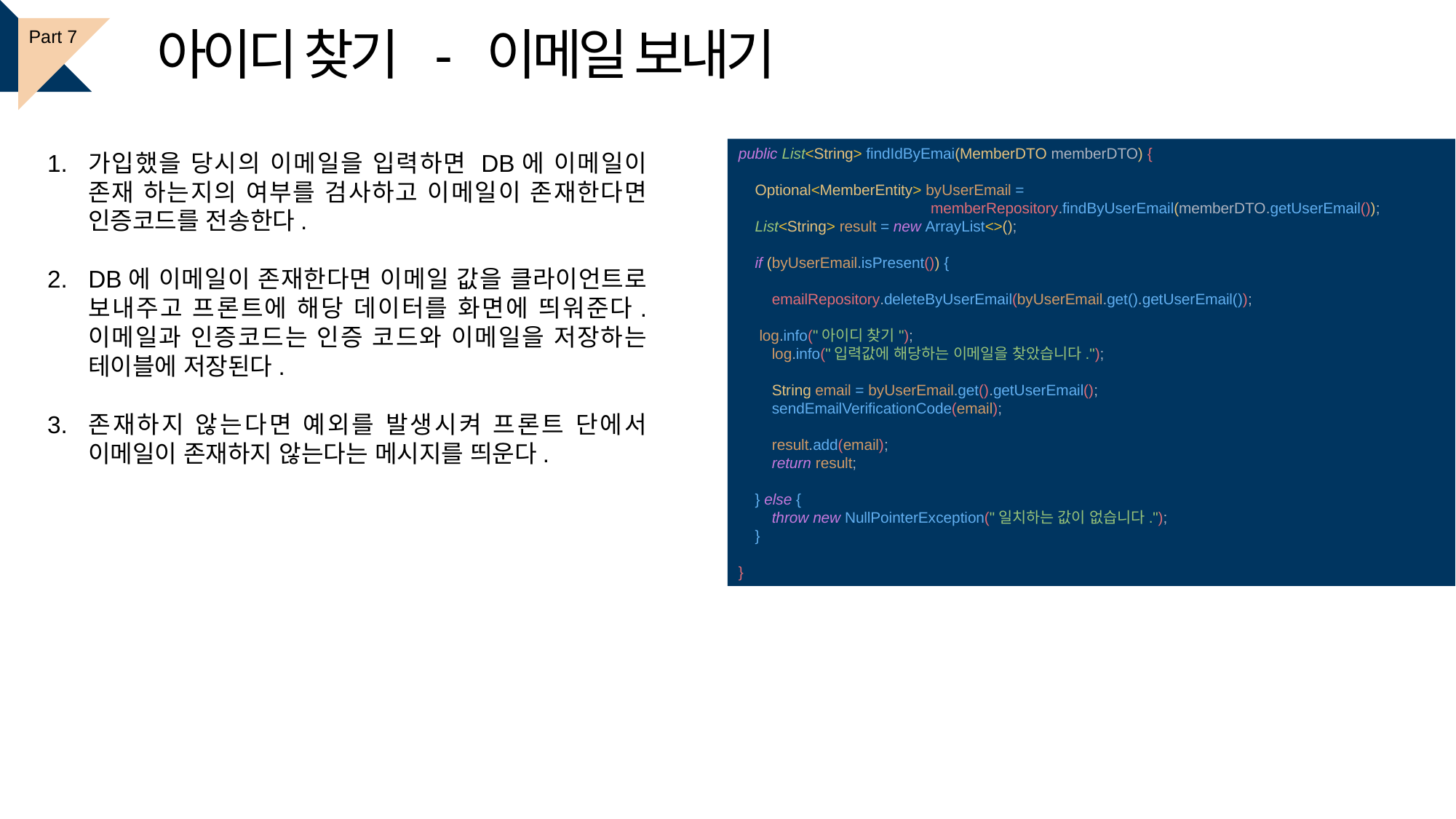

아이디 찾기  -  이메일 보내기

Part 7

public List<String> findIdByEmai(MemberDTO memberDTO) {
    Optional<MemberEntity> byUserEmail =
                                              memberRepository.findByUserEmail(memberDTO.getUserEmail());
    List<String> result = new ArrayList<>();
    if (byUserEmail.isPresent()) {
        emailRepository.deleteByUserEmail(byUserEmail.get().getUserEmail());
     log.info("아이디 찾기");
        log.info("입력값에 해당하는 이메일을 찾았습니다.");
        String email = byUserEmail.get().getUserEmail();
        sendEmailVerificationCode(email);
        result.add(email);
        return result;
    } else {
        throw new NullPointerException("일치하는 값이 없습니다.");
    }
}
가입했을 당시의 이메일을 입력하면 DB에 이메일이 존재 하는지의 여부를 검사하고 이메일이 존재한다면 인증코드를 전송한다.

DB에 이메일이 존재한다면 이메일 값을 클라이언트로 보내주고 프론트에 해당 데이터를 화면에 띄워준다. 이메일과 인증코드는 인증 코드와 이메일을 저장하는 테이블에 저장된다.

존재하지 않는다면 예외를 발생시켜 프론트 단에서 이메일이 존재하지 않는다는 메시지를 띄운다.